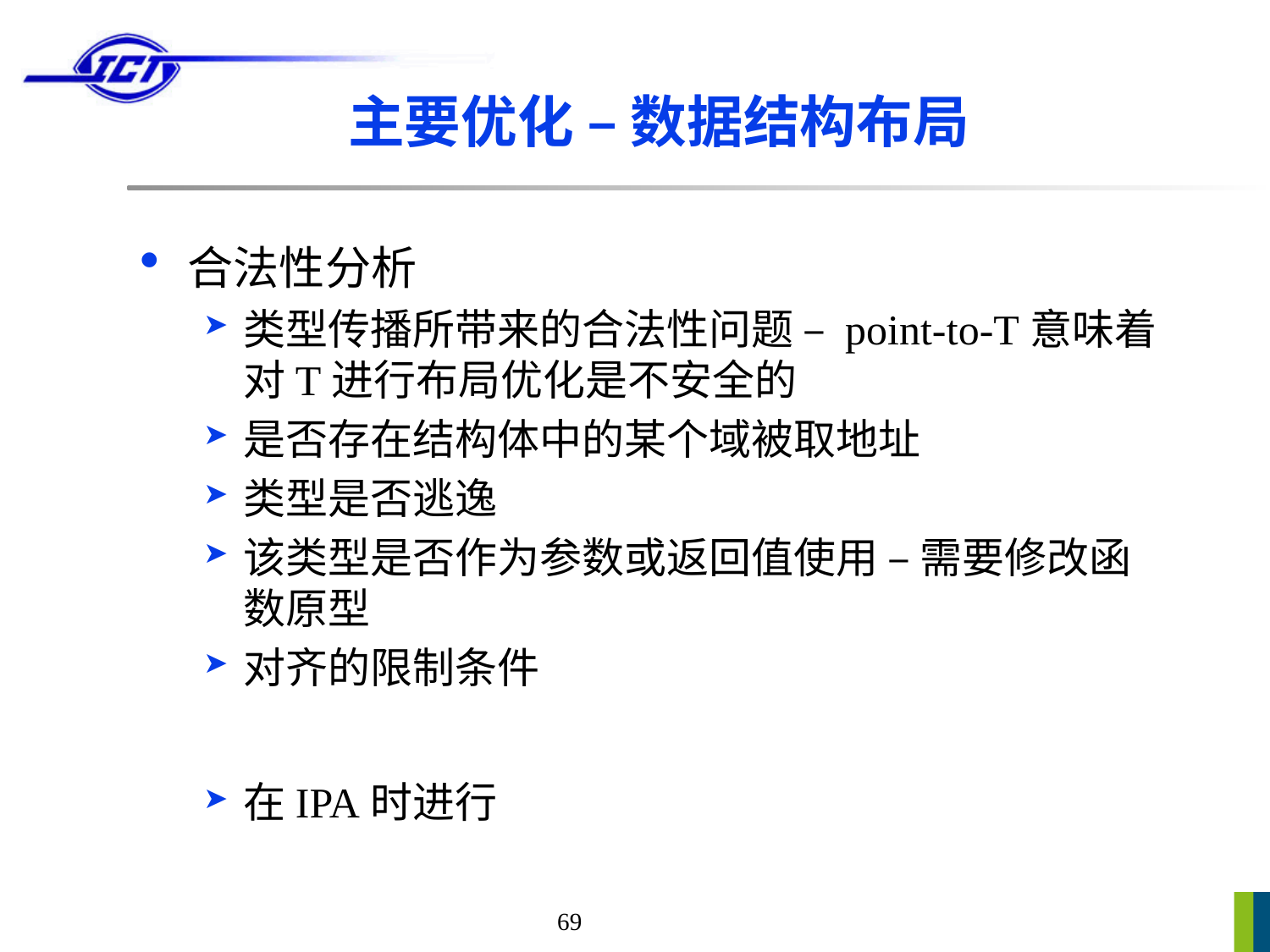

# 主要优化 – 数据结构布局
合法性分析
类型传播所带来的合法性问题 – point-to-T意味着对T进行布局优化是不安全的
是否存在结构体中的某个域被取地址
类型是否逃逸
该类型是否作为参数或返回值使用 – 需要修改函数原型
对齐的限制条件

在IPA时进行